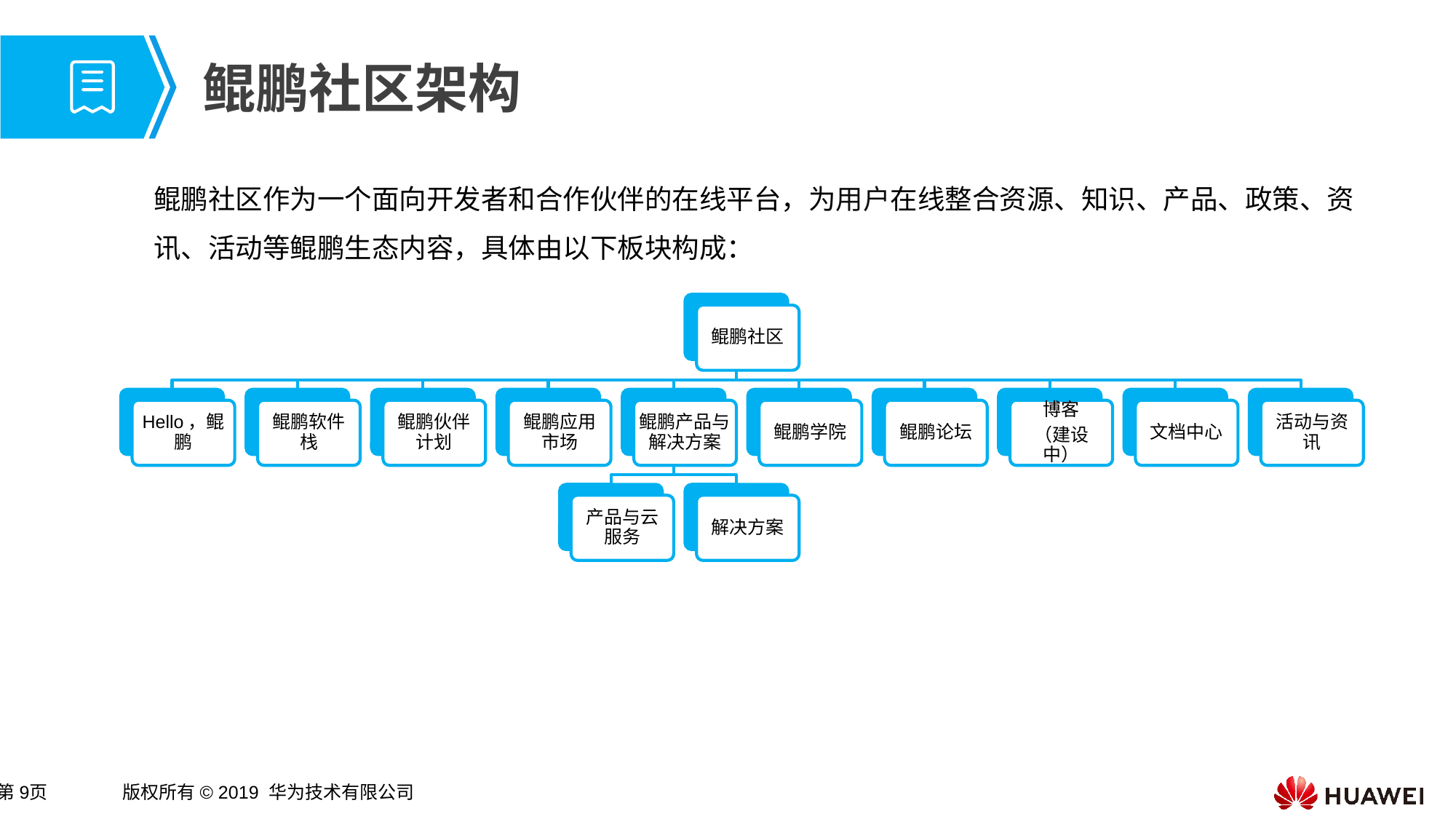

# 鲲鹏社区架构
鲲鹏社区作为一个面向开发者和合作伙伴的在线平台，为用户在线整合资源、知识、产品、政策、资讯、活动等鲲鹏生态内容，具体由以下板块构成：

鲲鹏社区

Hello，鲲鹏
鲲鹏软件栈
鲲鹏伙伴计划
鲲鹏应用市场
鲲鹏产品与解决方案
鲲鹏学院
鲲鹏论坛
博客
（建设中）
文档中心
活动与资讯

产品与云服务
解决方案